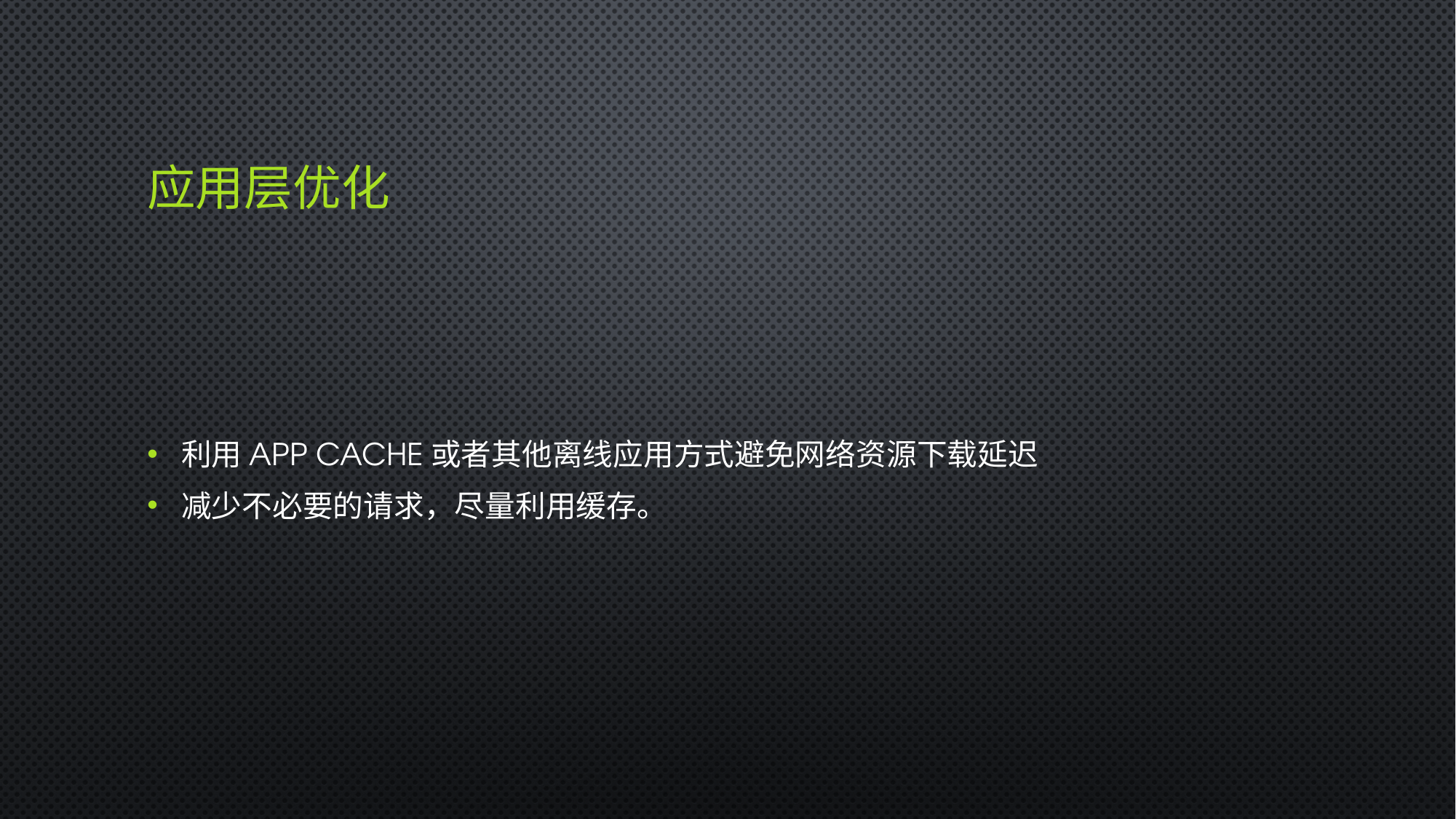

# 应用层优化
利用App Cache或者其他离线应用方式避免网络资源下载延迟
减少不必要的请求，尽量利用缓存。